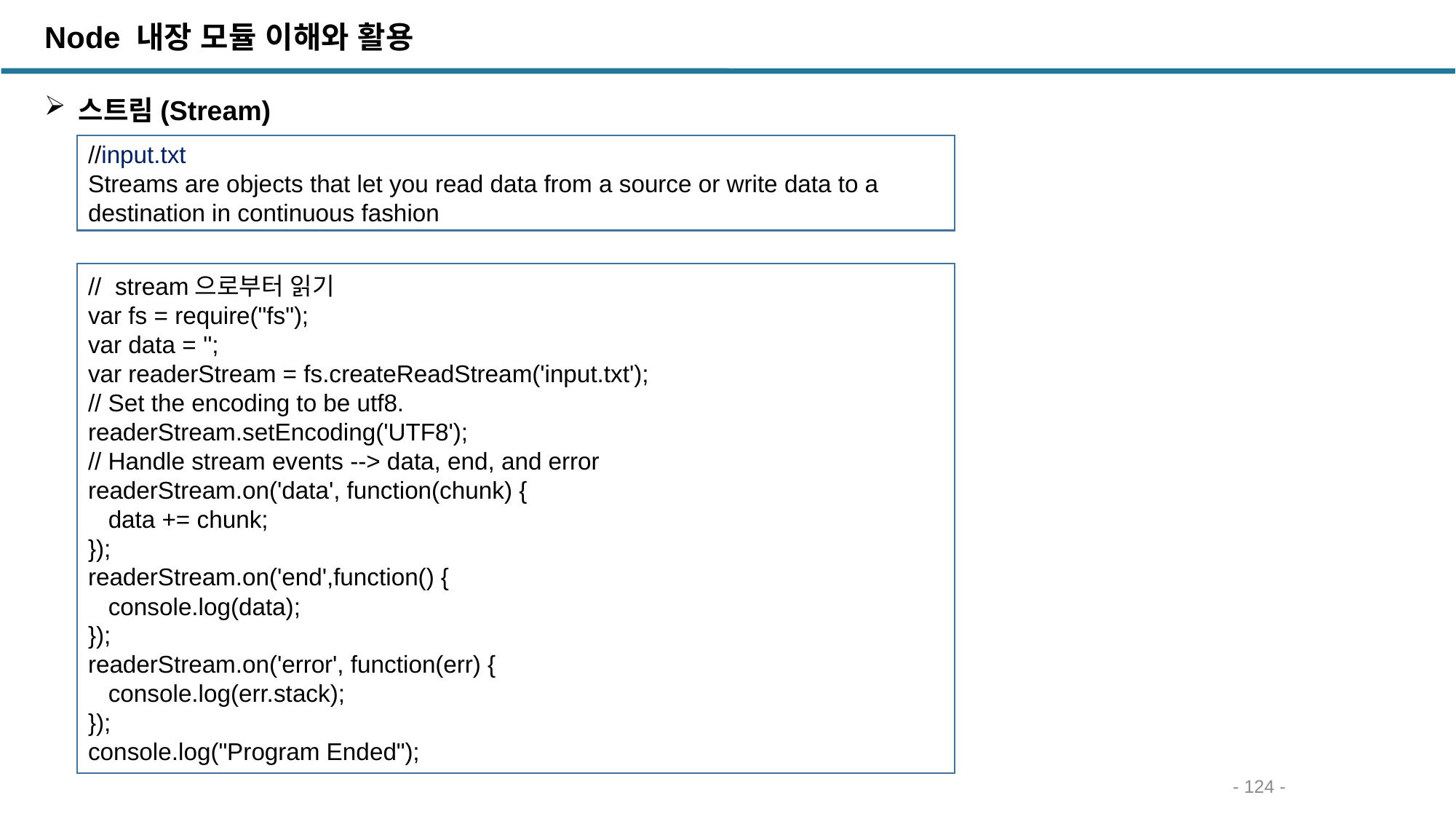

Node 내장 모듈 이해와 활용
스트림(Stream)
//input.txt
Streams are objects that let you read data from a source or write data to a destination in continuous fashion
//  stream으로부터 읽기
var fs = require("fs");
var data = '';
var readerStream = fs.createReadStream('input.txt');
// Set the encoding to be utf8.
readerStream.setEncoding('UTF8');
// Handle stream events --> data, end, and error
readerStream.on('data', function(chunk) {
   data += chunk;
});
readerStream.on('end',function() {
   console.log(data);
});
readerStream.on('error', function(err) {
   console.log(err.stack);
});
console.log("Program Ended");
- 124 -